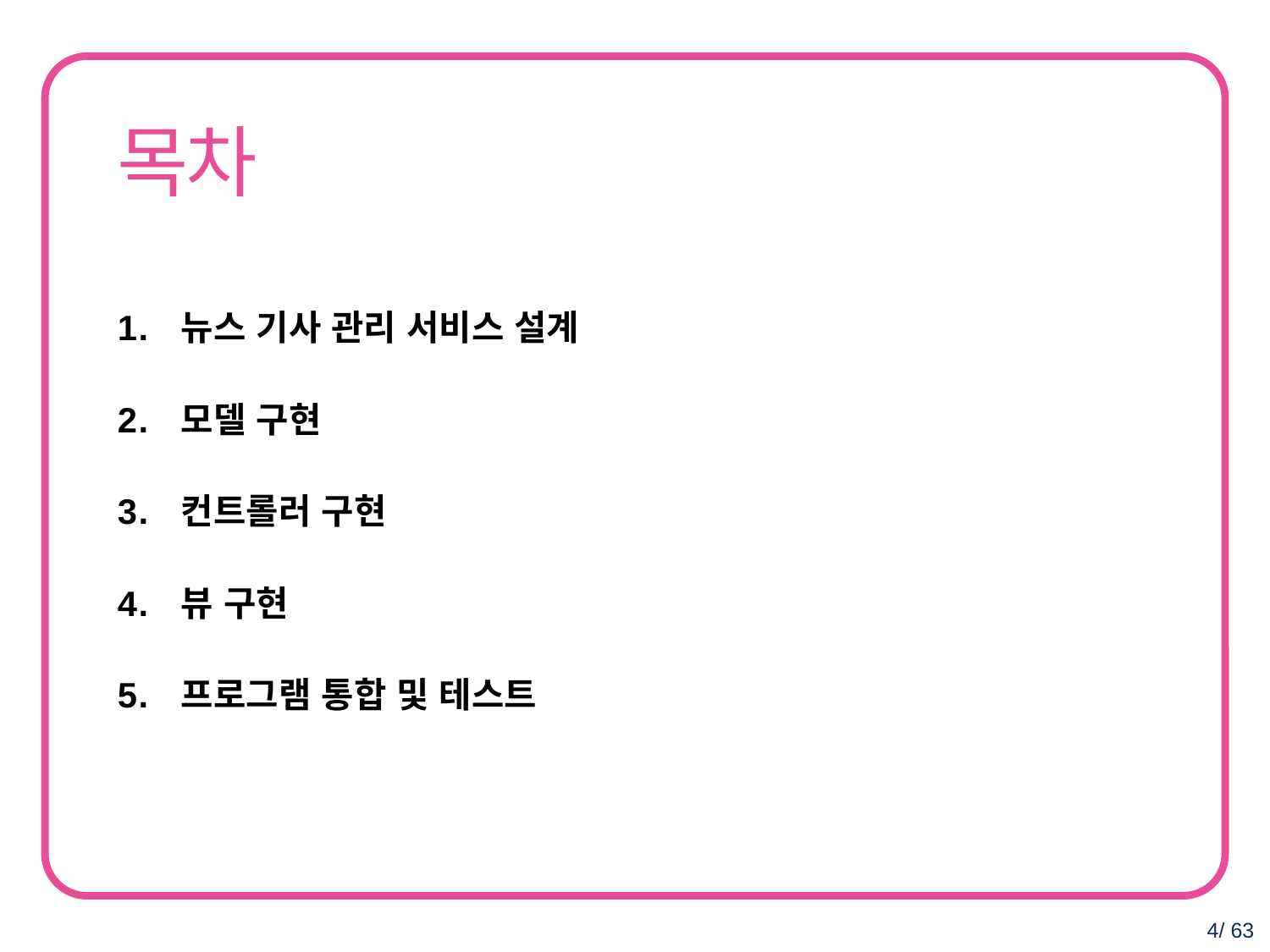

뉴스 기사 관리 서비스 설계
모델 구현
컨트롤러 구현
뷰 구현
프로그램 통합 및 테스트